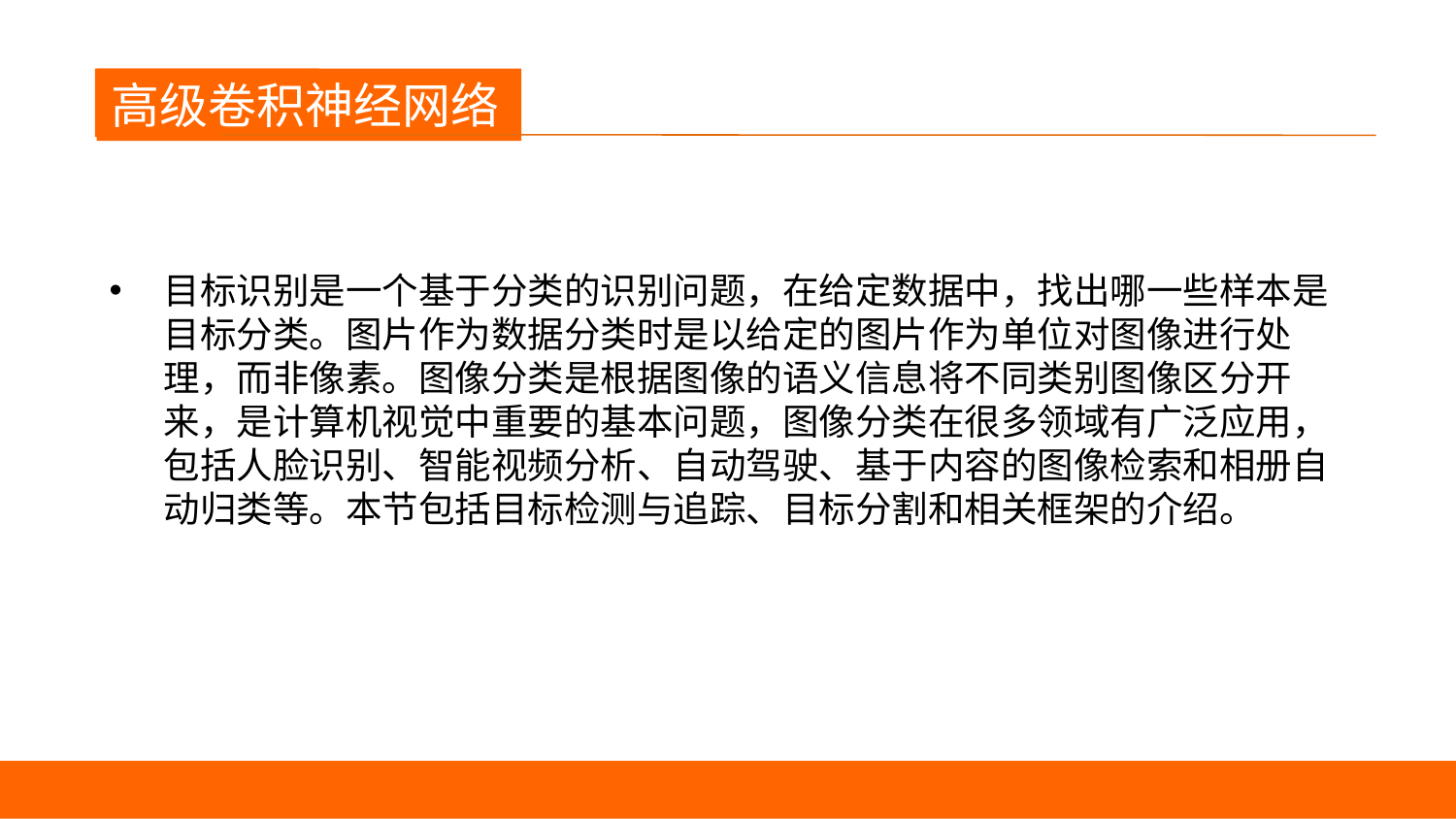

高级卷积神经网络

目标识别是一个基于分类的识别问题，在给定数据中，找出哪一些样本是目标分类。图片作为数据分类时是以给定的图片作为单位对图像进行处理，而非像素。图像分类是根据图像的语义信息将不同类别图像区分开来，是计算机视觉中重要的基本问题，图像分类在很多领域有广泛应用，包括人脸识别、智能视频分析、自动驾驶、基于内容的图像检索和相册自动归类等。本节包括目标检测与追踪、目标分割和相关框架的介绍。